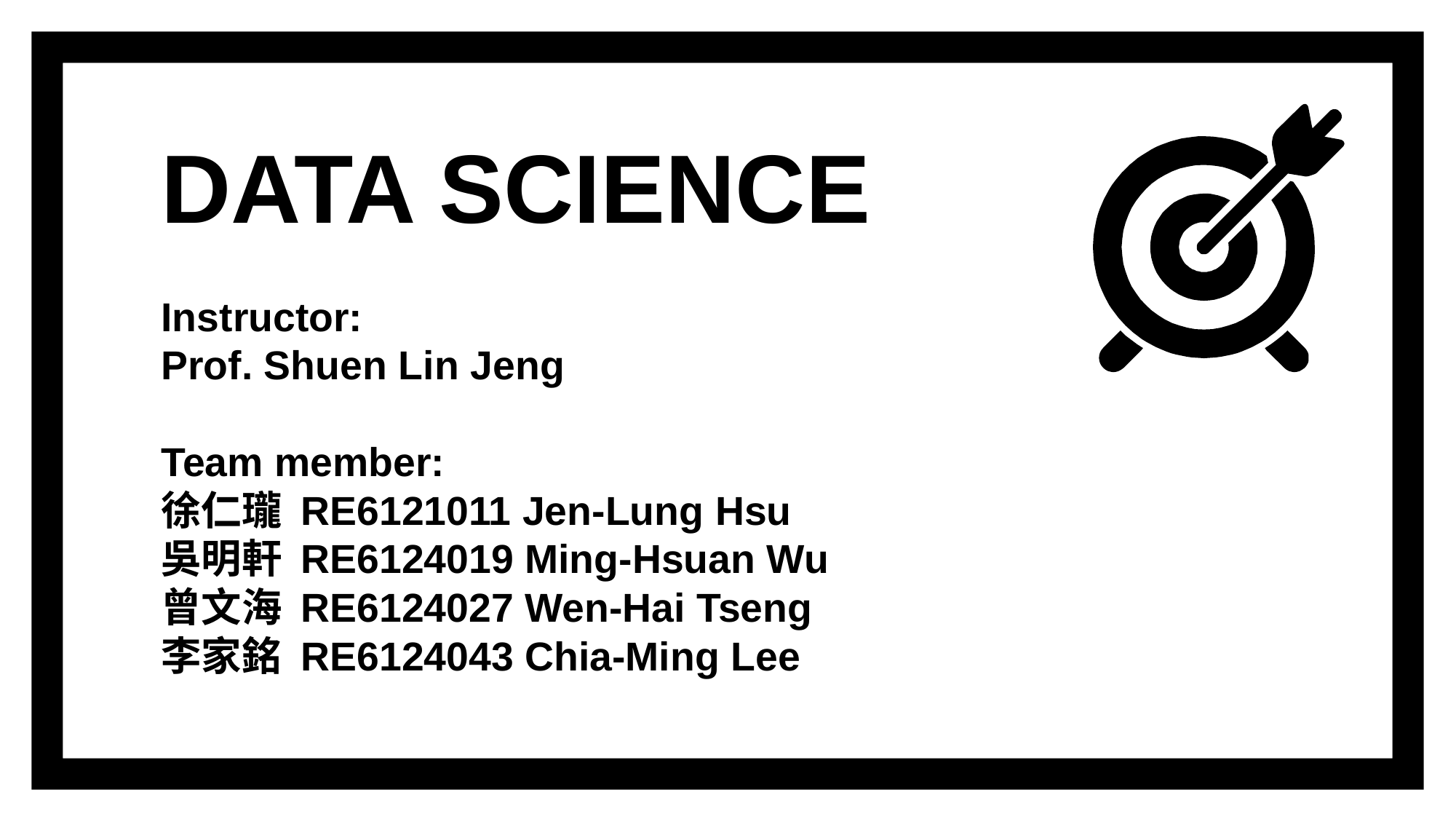

# DATA SCIENCE Instructor: Prof. Shuen Lin Jeng Team member: 徐仁瓏 RE6121011 Jen-Lung Hsu 吳明軒 RE6124019 Ming-Hsuan Wu 曾文海 RE6124027 Wen-Hai Tseng 李家銘 RE6124043 Chia-Ming Lee